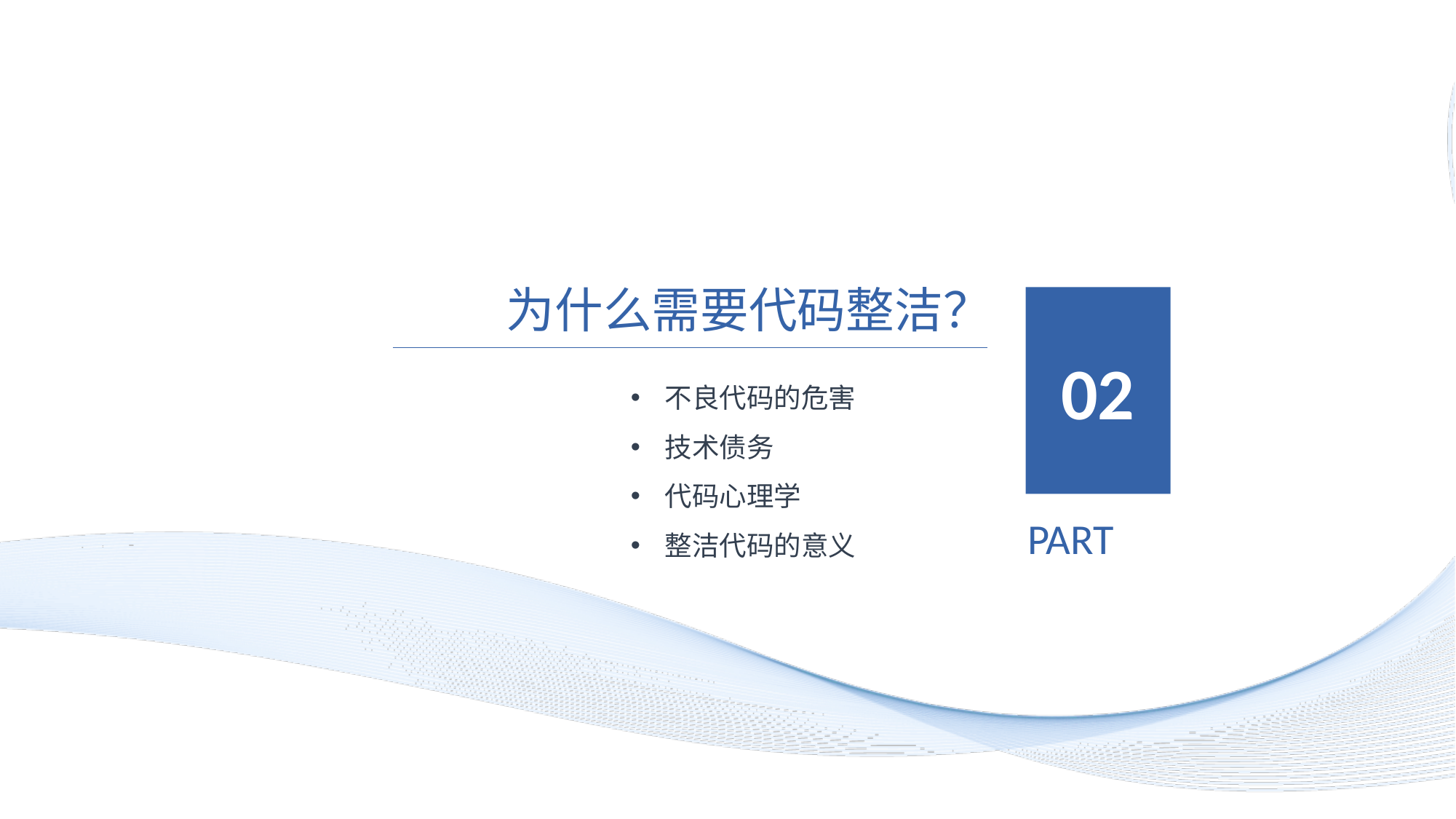

为什么需要代码整洁？
02
PART
不良代码的危害
技术债务
代码心理学
整洁代码的意义